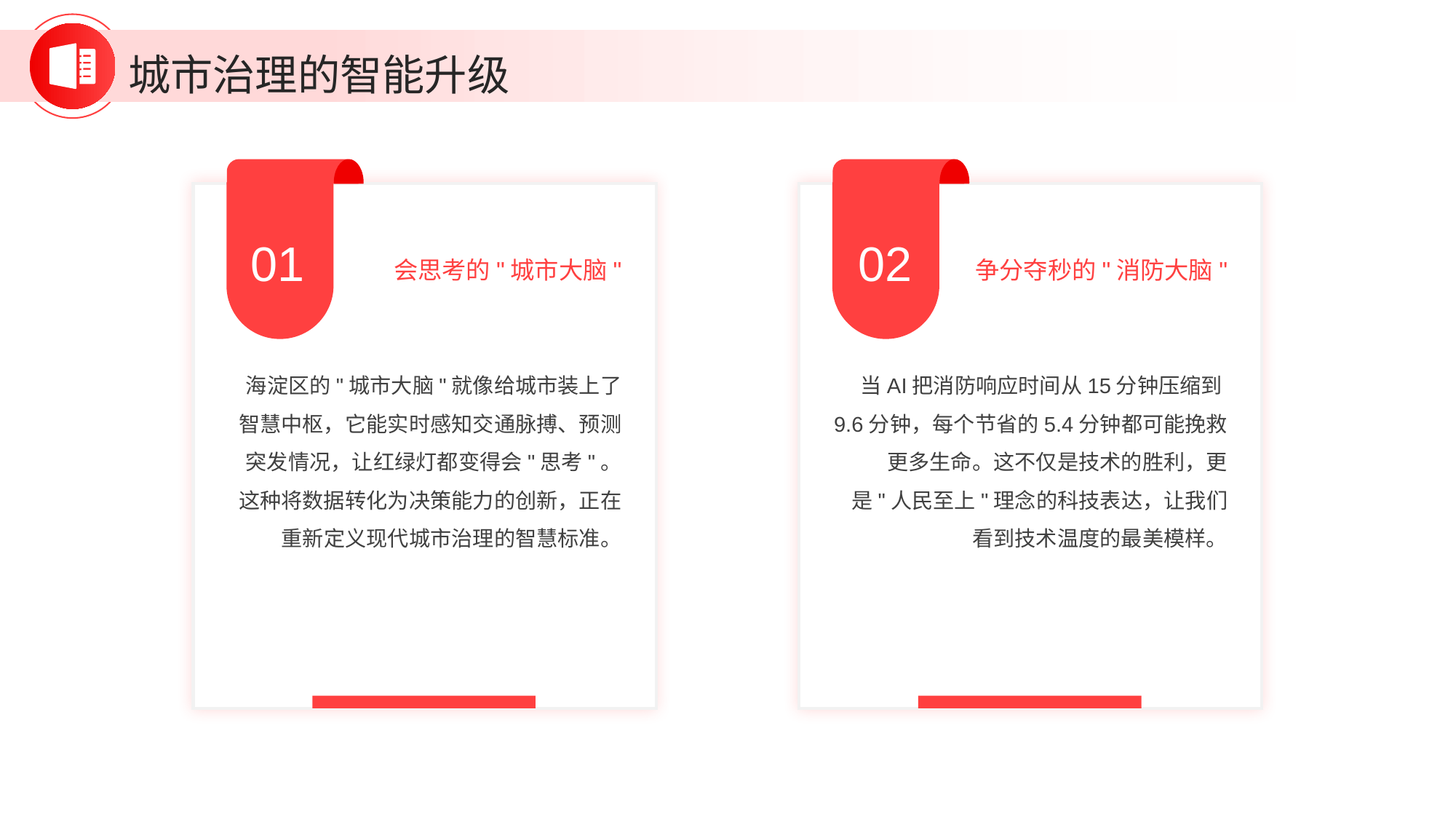

城市治理的智能升级

01
02
会思考的"城市大脑"
争分夺秒的"消防大脑"
当AI把消防响应时间从15分钟压缩到9.6分钟，每个节省的5.4分钟都可能挽救更多生命。这不仅是技术的胜利，更是"人民至上"理念的科技表达，让我们看到技术温度的最美模样。
海淀区的"城市大脑"就像给城市装上了智慧中枢，它能实时感知交通脉搏、预测突发情况，让红绿灯都变得会"思考"。这种将数据转化为决策能力的创新，正在重新定义现代城市治理的智慧标准。